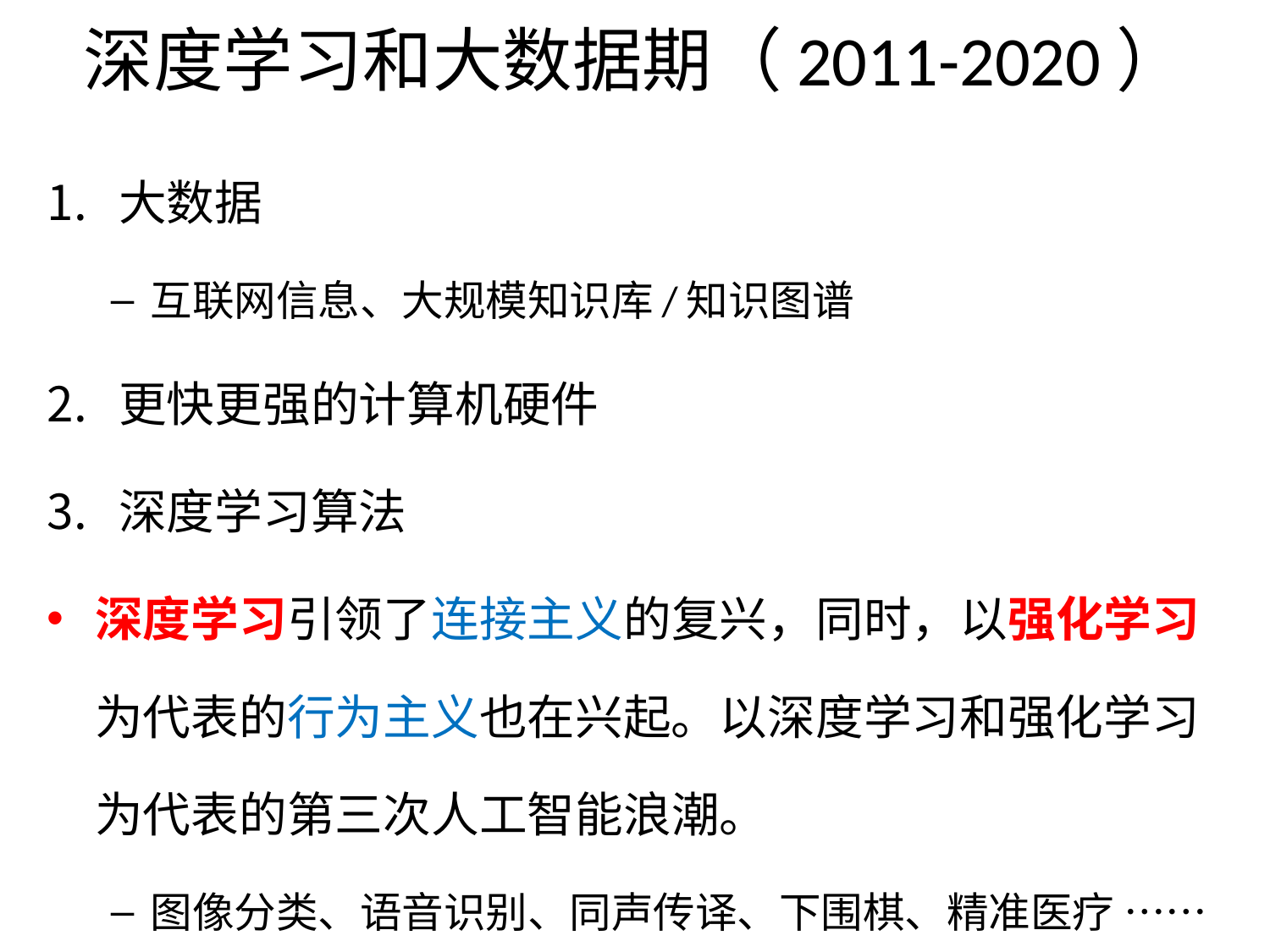

# 深度学习和大数据期（2011-2020）
大数据
互联网信息、大规模知识库/知识图谱
更快更强的计算机硬件
深度学习算法
深度学习引领了连接主义的复兴，同时，以强化学习为代表的行为主义也在兴起。以深度学习和强化学习为代表的第三次人工智能浪潮。
图像分类、语音识别、同声传译、下围棋、精准医疗 ……